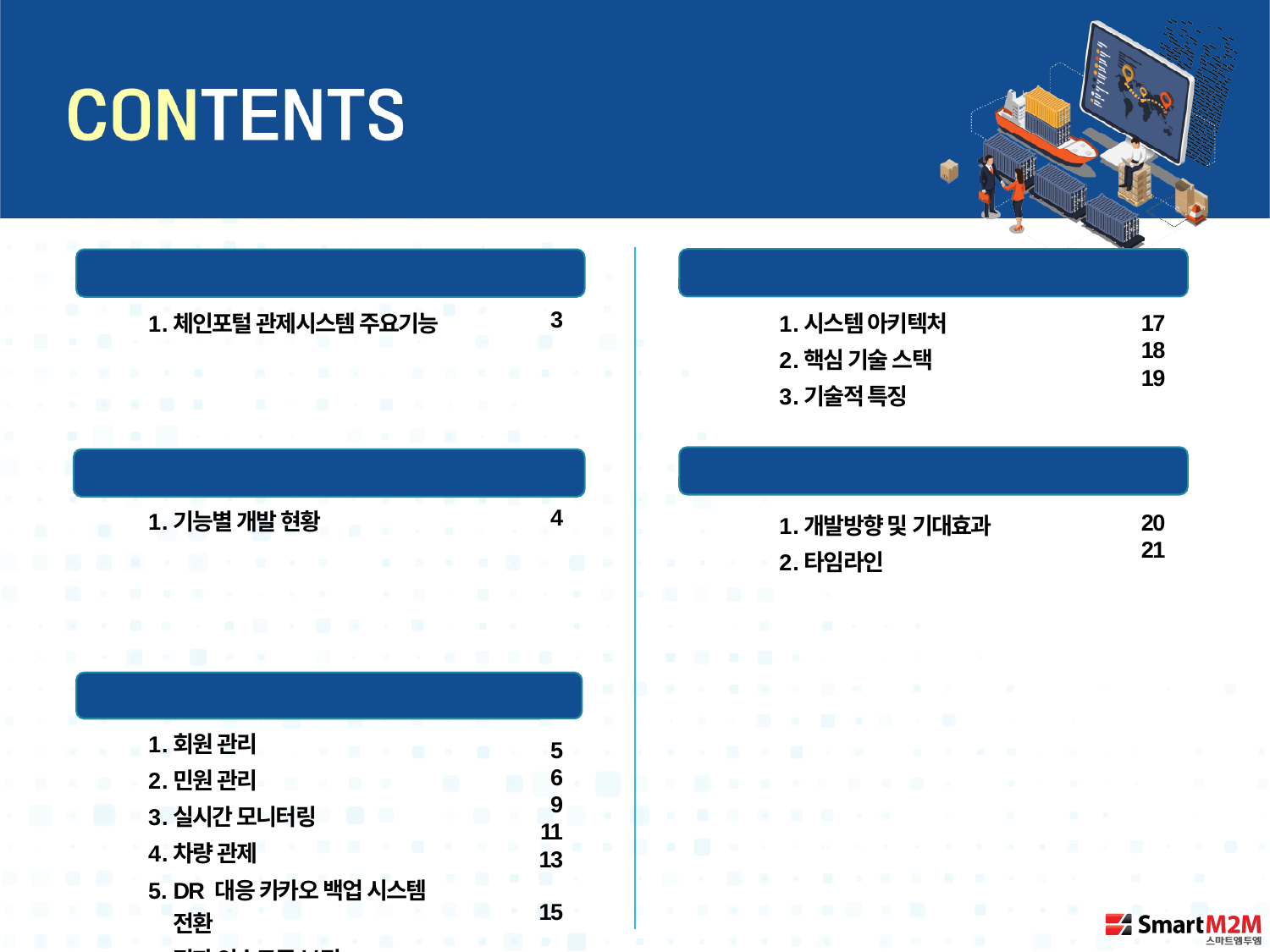

Ⅰ
IV

시스템 아키텍처
체인포털 관제시스템 개요
| 체인포털 관제시스템 주요기능 | 3 |
| --- | --- |
| 시스템 아키텍처 핵심 기술 스택 기술적 특징 | 17 18 19 |
| --- | --- |
Ⅱ

개발현황
V

개발 방향성
| 기능별 개발 현황 | 4 |
| --- | --- |
| 개발방향 및 기대효과 타임라인 | 20 21 |
| --- | --- |
III

신규 기능
| 회원 관리 민원 관리 실시간 모니터링 차량 관제 DR 대응 카카오 백업 시스템 전환 전자 인수도증 보정 | 5 6 9 11 13 15 |
| --- | --- |